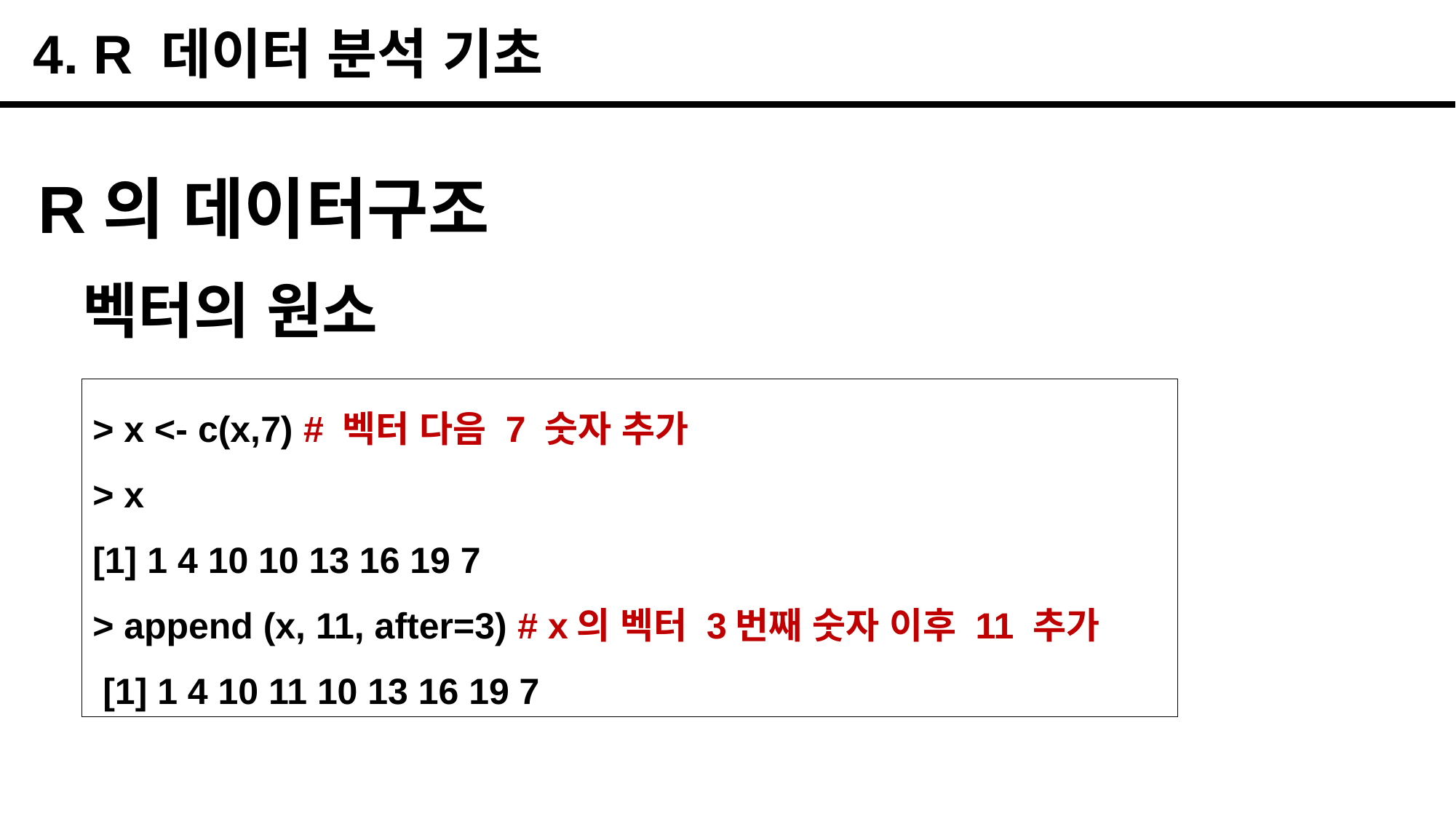

4. R 데이터 분석 기초
R의 데이터구조
벡터의 원소
> x <- c(x,7) # 벡터 다음 7 숫자 추가
> x
[1] 1 4 10 10 13 16 19 7
> append (x, 11, after=3) # x의 벡터 3번째 숫자 이후 11 추가
 [1] 1 4 10 11 10 13 16 19 7